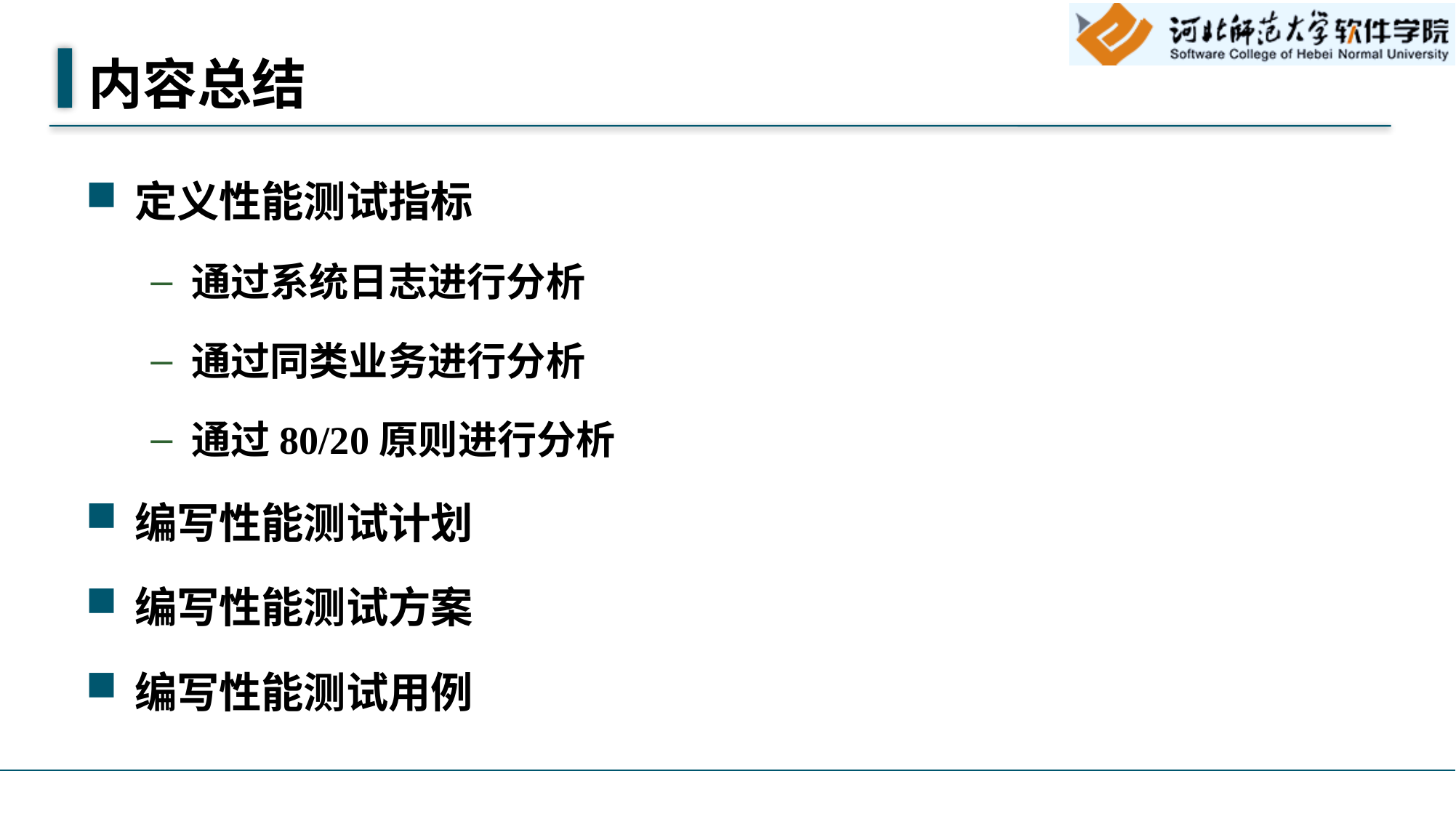

# 内容总结
定义性能测试指标
通过系统日志进行分析
通过同类业务进行分析
通过80/20原则进行分析
编写性能测试计划
编写性能测试方案
编写性能测试用例